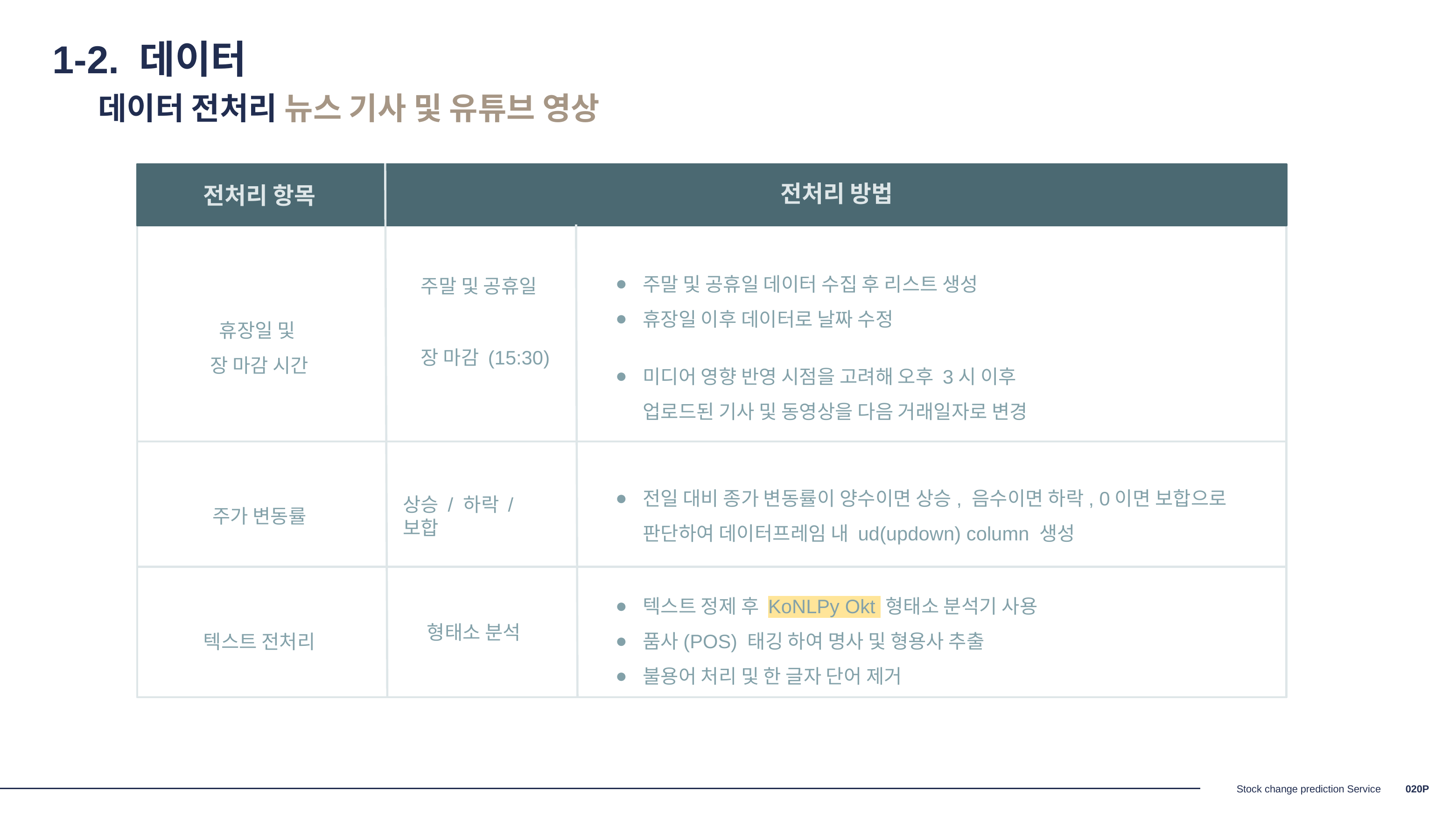

1-2. 데이터
데이터 전처리 뉴스 기사 및 유튜브 영상

전처리 방법
전처리 항목
주말 및 공휴일 데이터 수집 후 리스트 생성
휴장일 이후 데이터로 날짜 수정
주말 및 공휴일
휴장일 및
장 마감 시간
장 마감 (15:30)
미디어 영향 반영 시점을 고려해 오후 3시 이후
업로드된 기사 및 동영상을 다음 거래일자로 변경
전일 대비 종가 변동률이 양수이면 상승, 음수이면 하락, 0이면 보합으로 판단하여 데이터프레임 내 ud(updown) column 생성
상승 / 하락 / 보합
주가 변동률
텍스트 정제 후 KoNLPy Okt 형태소 분석기 사용
품사(POS) 태깅 하여 명사 및 형용사 추출
불용어 처리 및 한 글자 단어 제거
텍스트 전처리
형태소 분석
020P
Stock change prediction Service